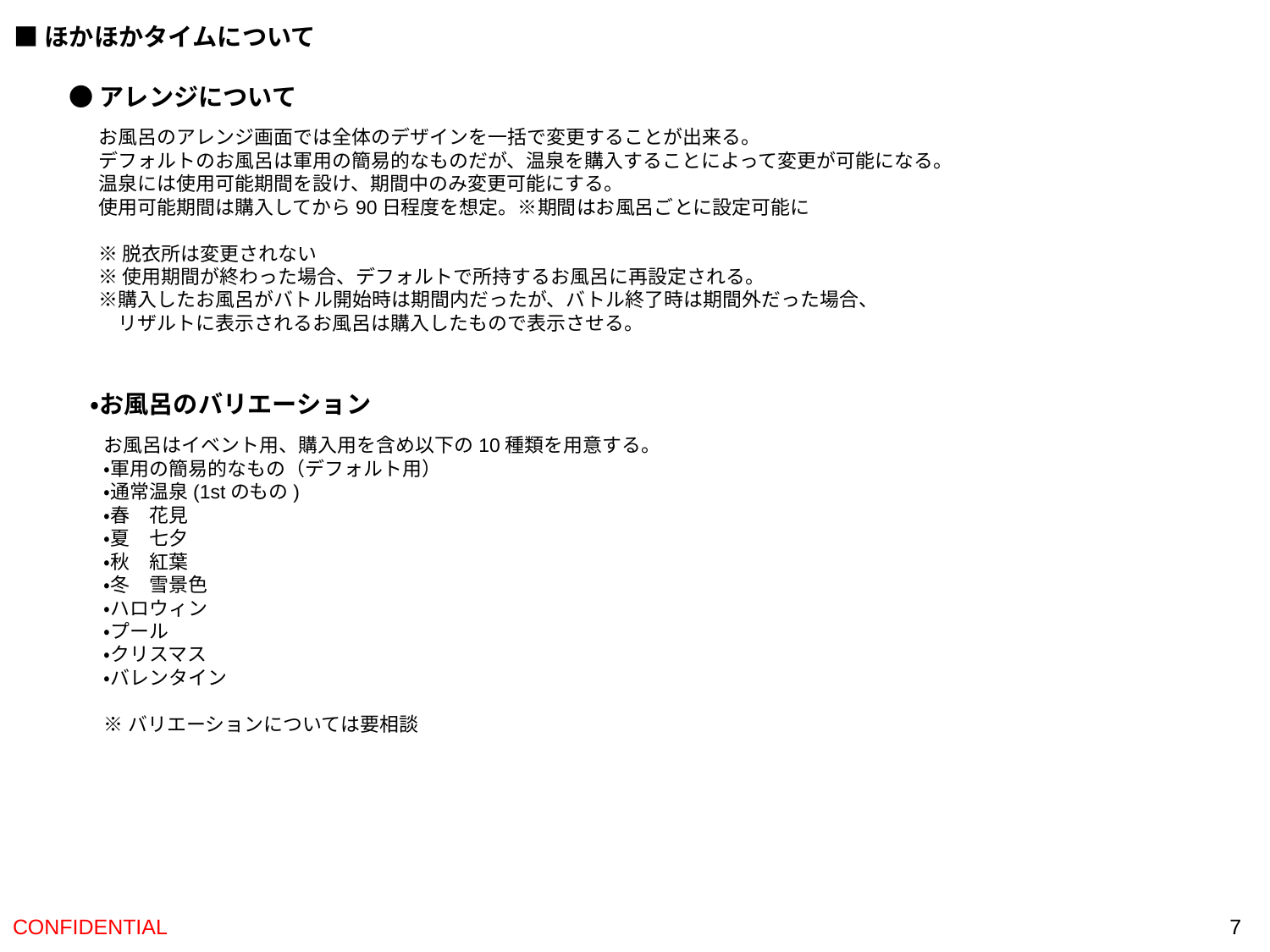

■ほかほかタイムについて
●アレンジについて
お風呂のアレンジ画面では全体のデザインを一括で変更することが出来る。
デフォルトのお風呂は軍用の簡易的なものだが、温泉を購入することによって変更が可能になる。
温泉には使用可能期間を設け、期間中のみ変更可能にする。
使用可能期間は購入してから90日程度を想定。※期間はお風呂ごとに設定可能に

※脱衣所は変更されない
※使用期間が終わった場合、デフォルトで所持するお風呂に再設定される。
※購入したお風呂がバトル開始時は期間内だったが、バトル終了時は期間外だった場合、
　リザルトに表示されるお風呂は購入したもので表示させる。
・お風呂のバリエーション
お風呂はイベント用、購入用を含め以下の10種類を用意する。
・軍用の簡易的なもの（デフォルト用）
・通常温泉(1stのもの)
・春　花見
・夏　七夕
・秋　紅葉
・冬　雪景色
・ハロウィン
・プール
・クリスマス
・バレンタイン

※バリエーションについては要相談
7
CONFIDENTIAL